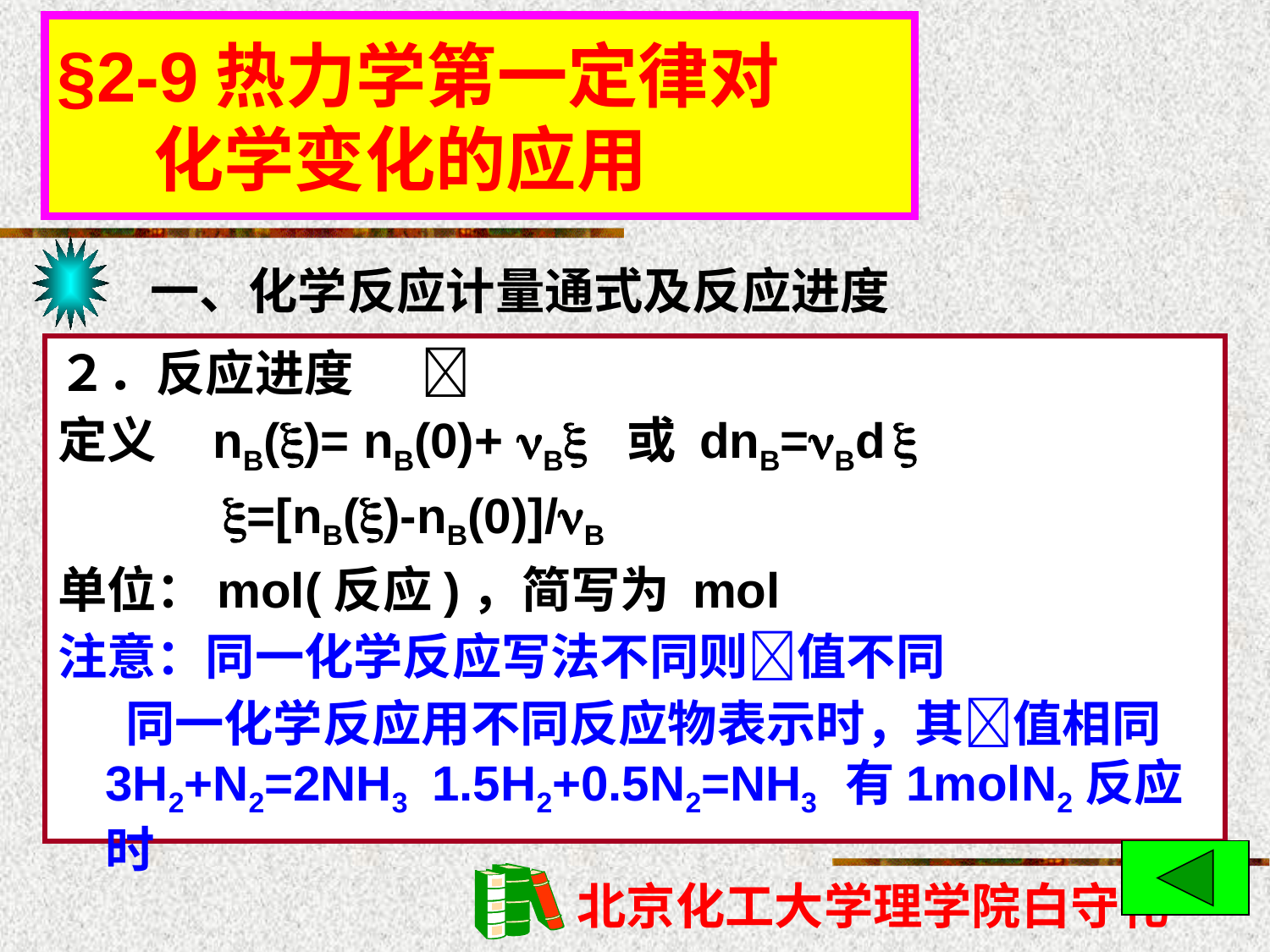

§2-9热力学第一定律对
      化学变化的应用

一、化学反应计量通式及反应进度
２．反应进度      ξ
定义    nB(ξ)= nB(0)+ νBξ  或 dnB=νBd ξ
            ξ=[nB(ξ)-nB(0)]/νB
单位：mol(反应)，简写为 mol
注意：同一化学反应写法不同则ξ值不同
     同一化学反应用不同反应物表示时，其ξ值相同  3H2+N2=2NH3   1.5H2+0.5N2=NH3  有1molN2反应时